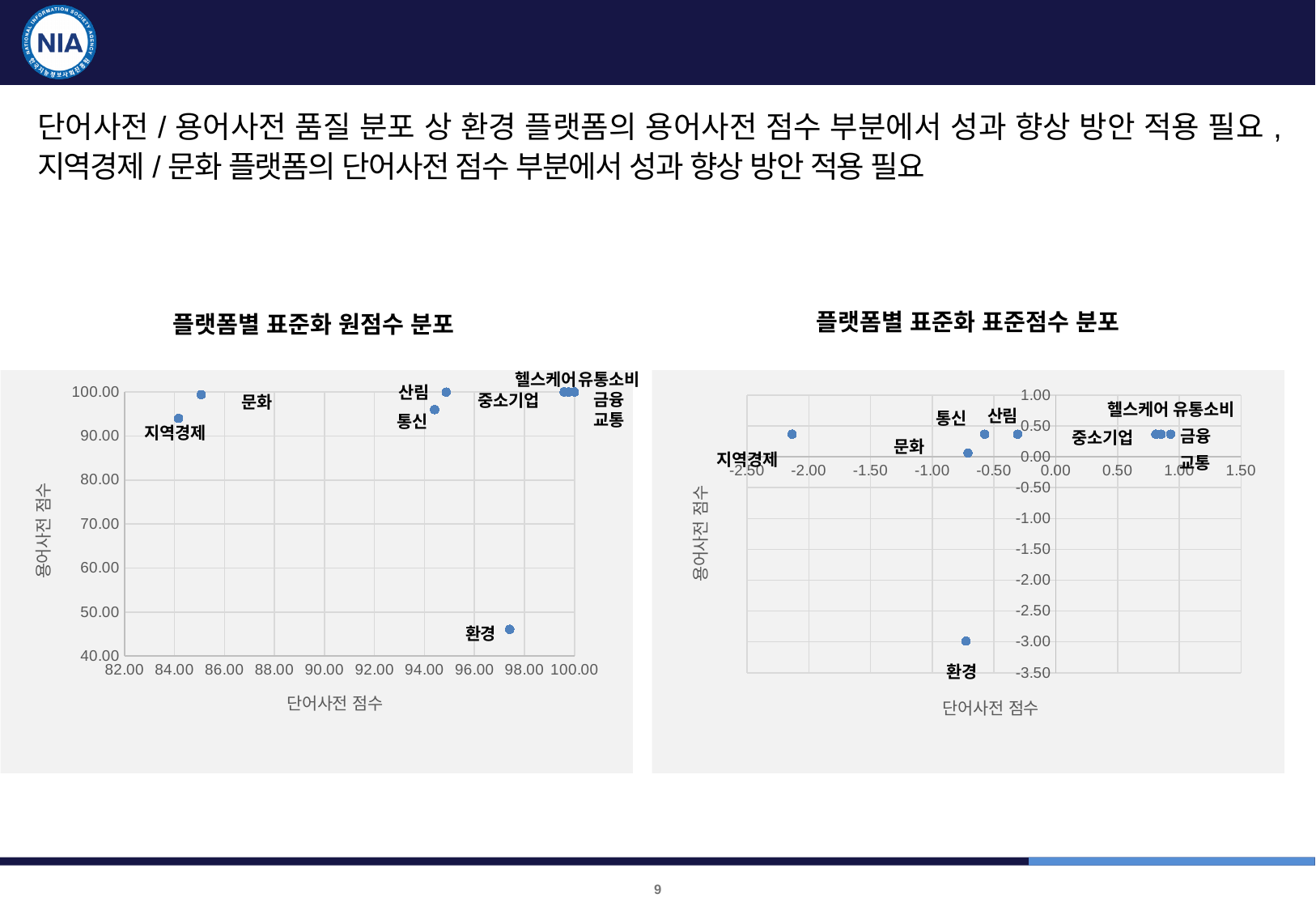

표준화진단 결과 : 종합 1
단어사전/용어사전 품질 분포 상 환경 플랫폼의 용어사전 점수 부분에서 성과 향상 방안 적용 필요, 지역경제/문화 플랫폼의 단어사전 점수 부분에서 성과 향상 방안 적용 필요

플랫폼별 표준화 표준점수 분포
플랫폼별 표준화 원점수 분포
헬스케어
유통소비

### Chart

| Category | 용어사전점수 |
|---|---|
산림

### Chart

| Category | 용어사전점수 |
|---|---|
금융
중소기업
문화
유통소비
헬스케어
산림
통신
교통
통신
지역경제
금융
중소기업
문화
지역경제
교통
환경
환경